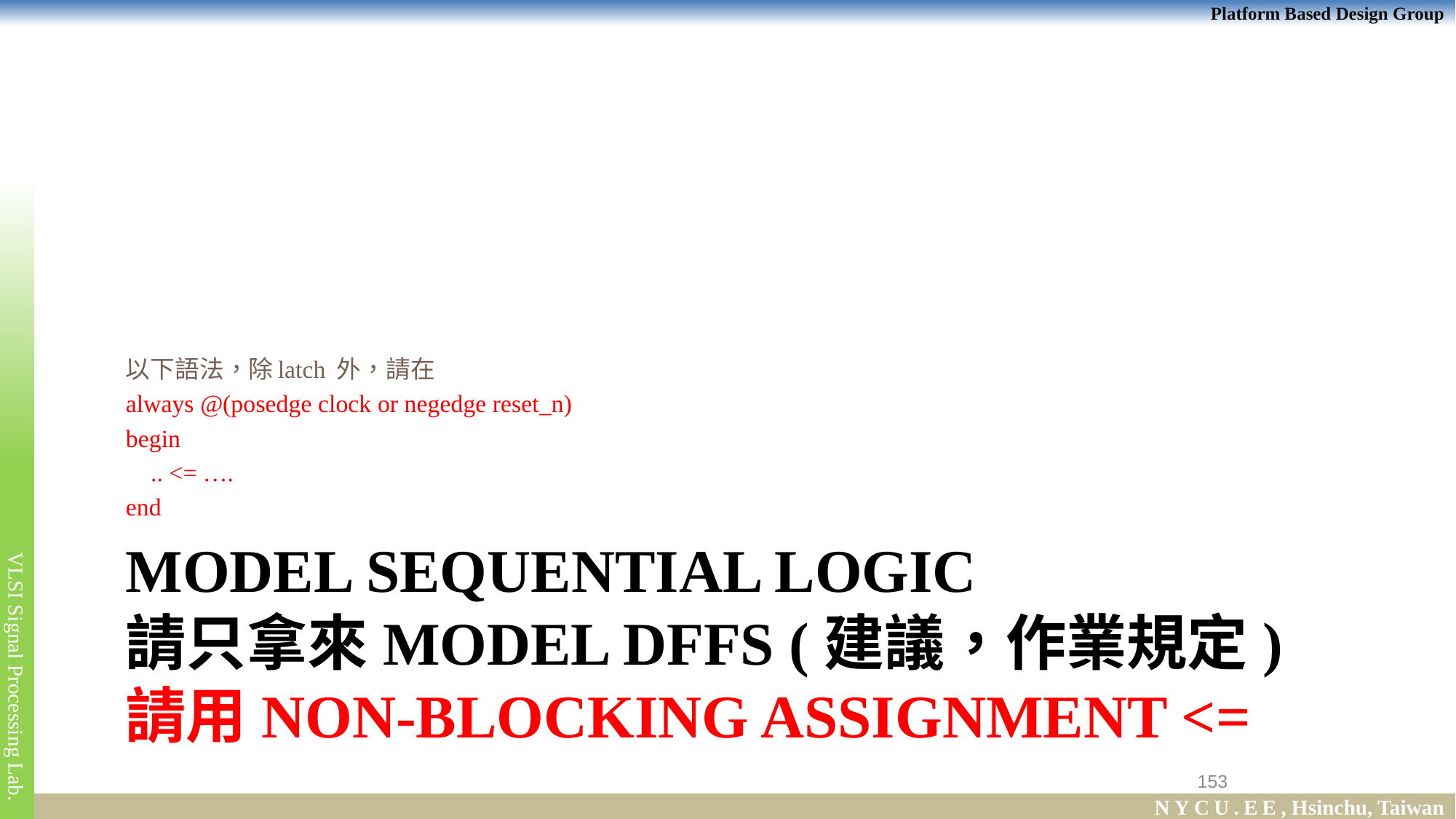

以下語法，除latch 外，請在
always @(posedge clock or negedge reset_n)
begin
    .. <= ….
end
# Model Sequential Logic 請只拿來model DFFs (建議，作業規定) 請用non-blocking assignment <=
153